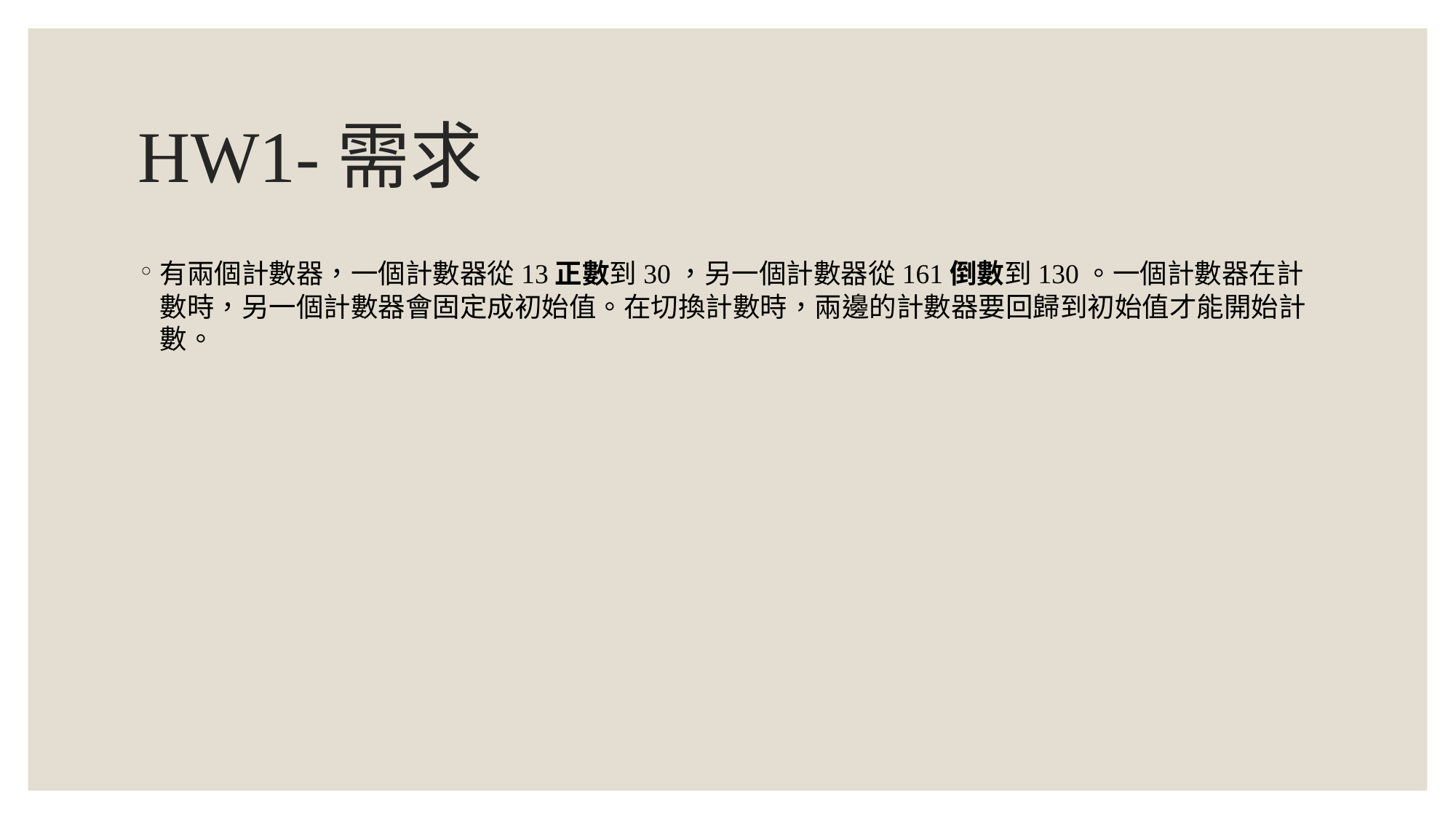

# HW1-需求
有兩個計數器，一個計數器從13正數到30，另一個計數器從161倒數到130。一個計數器在計數時，另一個計數器會固定成初始值。在切換計數時，兩邊的計數器要回歸到初始值才能開始計數。